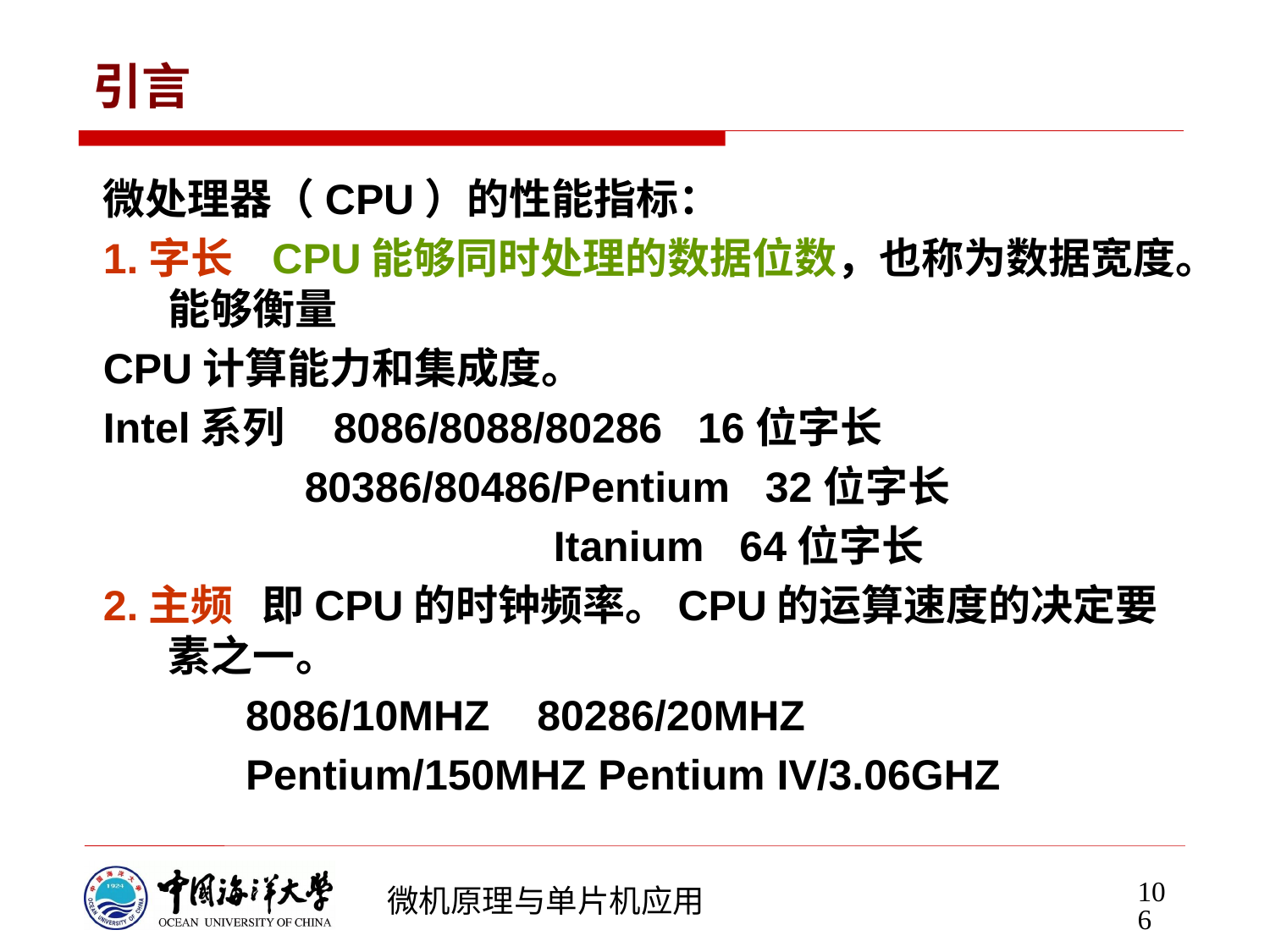

# 引言
微处理器（CPU）的性能指标：
1.字长   CPU能够同时处理的数据位数，也称为数据宽度。能够衡量
CPU计算能力和集成度。
Intel系列    8086/8088/80286   16位字长
                 80386/80486/Pentium   32位字长
                                      Itanium   64位字长
2.主频   即CPU的时钟频率。CPU的运算速度的决定要素之一。
            8086/10MHZ    80286/20MHZ
            Pentium/150MHZ Pentium IV/3.06GHZ

106